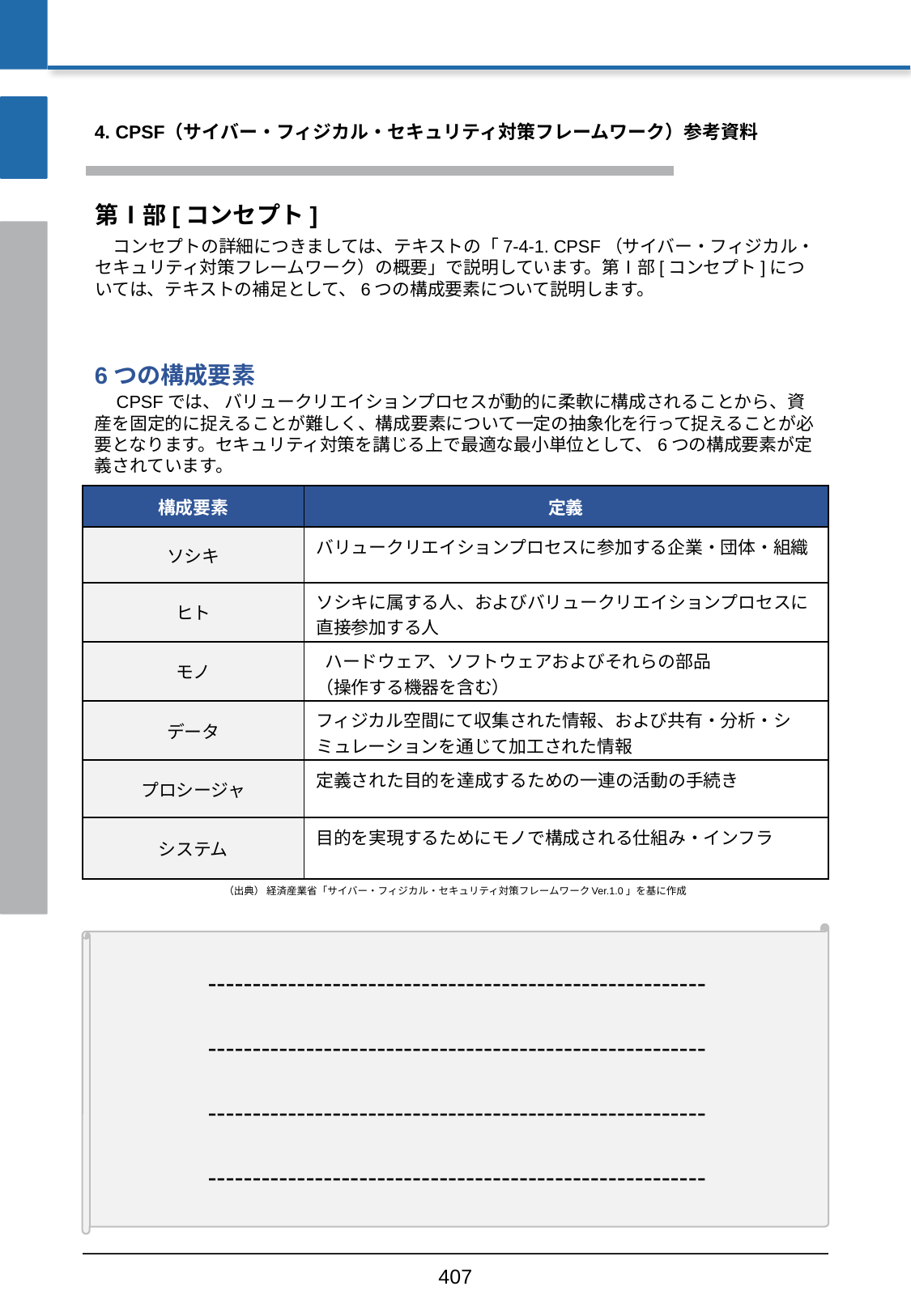

4. CPSF（サイバー・フィジカル・セキュリティ対策フレームワーク）参考資料
第Ⅰ部[コンセプト]
　コンセプトの詳細につきましては、テキストの「7-4-1. CPSF（サイバー・フィジカル・セキュリティ対策フレームワーク）の概要」で説明しています。第Ⅰ部[コンセプト]については、テキストの補足として、6つの構成要素について説明します。
6つの構成要素
　CPSFでは、 バリュークリエイションプロセスが動的に柔軟に構成されることから、資産を固定的に捉えることが難しく、構成要素について一定の抽象化を行って捉えることが必要となります。セキュリティ対策を講じる上で最適な最小単位として、6つの構成要素が定義されています。
| 構成要素 | 定義 |
| --- | --- |
| ソシキ | バリュークリエイションプロセスに参加する企業・団体・組織 |
| ヒト | ソシキに属する人、およびバリュークリエイションプロセスに直接参加する人 |
| モノ | ハードウェア、ソフトウェアおよびそれらの部品 （操作する機器を含む） |
| データ | フィジカル空間にて収集された情報、および共有・分析・シミュレーションを通じて加工された情報 |
| プロシージャ | 定義された目的を達成するための一連の活動の手続き |
| システム | 目的を実現するためにモノで構成される仕組み・インフラ |
（出典） 経済産業省「サイバー・フィジカル・セキュリティ対策フレームワークVer.1.0」を基に作成

--------------------------------------------------------

--------------------------------------------------------

--------------------------------------------------------

--------------------------------------------------------

407